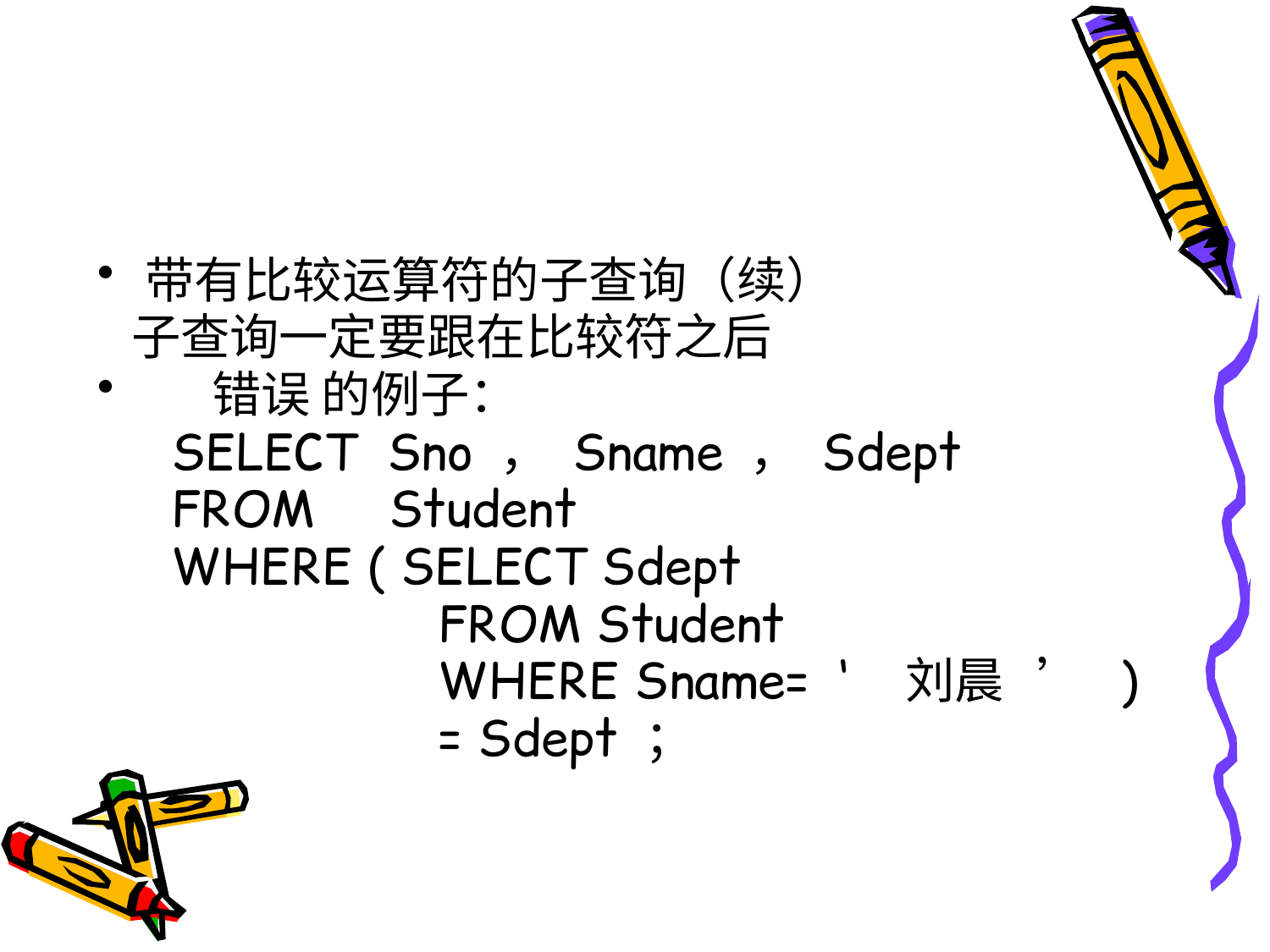

#
带有比较运算符的子查询（续）
  子查询一定要跟在比较符之后
     错误 的例子：
     SELECT  Sno ， Sname ， Sdept
     FROM     Student
     WHERE ( SELECT Sdept
                       FROM Student
                       WHERE Sname=  ‘   刘晨   ’  )
                       = Sdept ；